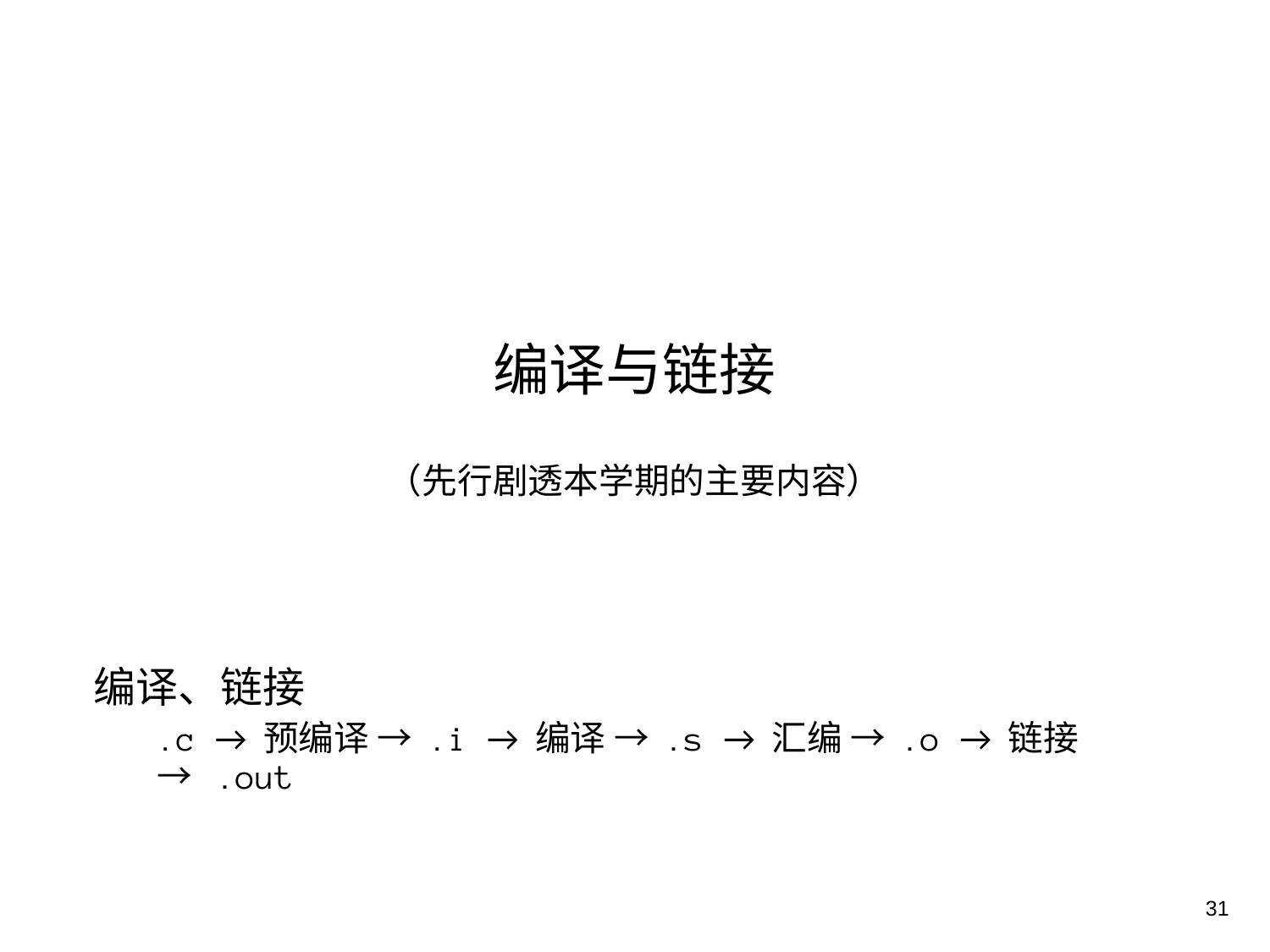

# 编译与链接 （先行剧透本学期的主要内容）
编译、链接
.c → 预编译 → .i → 编译 → .s → 汇编 → .o → 链接 →  .out

31